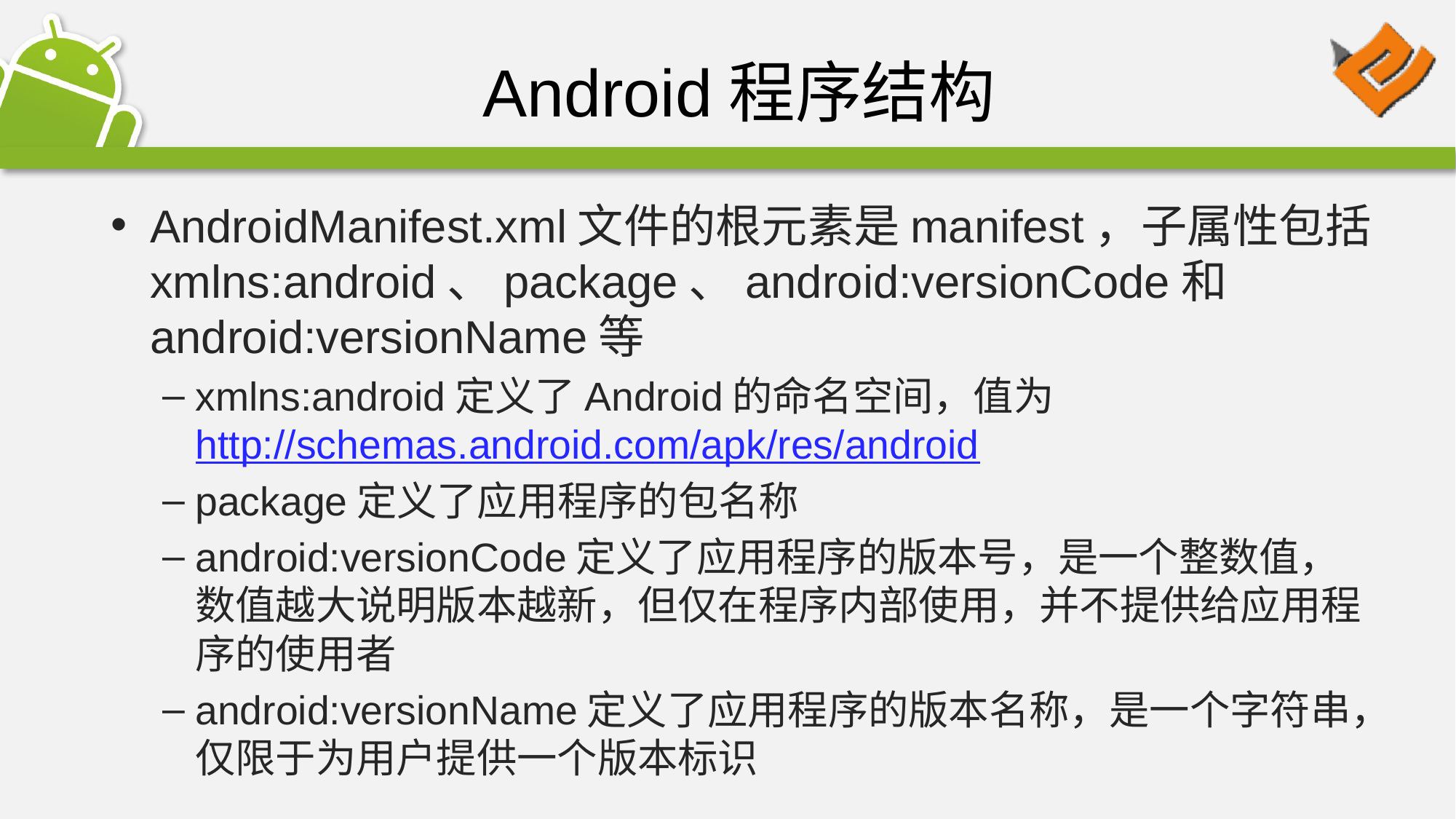

# Android程序结构
AndroidManifest.xml文件的根元素是manifest，子属性包括xmlns:android、package、android:versionCode和android:versionName等
xmlns:android定义了Android的命名空间，值为http://schemas.android.com/apk/res/android
package定义了应用程序的包名称
android:versionCode定义了应用程序的版本号，是一个整数值，数值越大说明版本越新，但仅在程序内部使用，并不提供给应用程序的使用者
android:versionName定义了应用程序的版本名称，是一个字符串，仅限于为用户提供一个版本标识